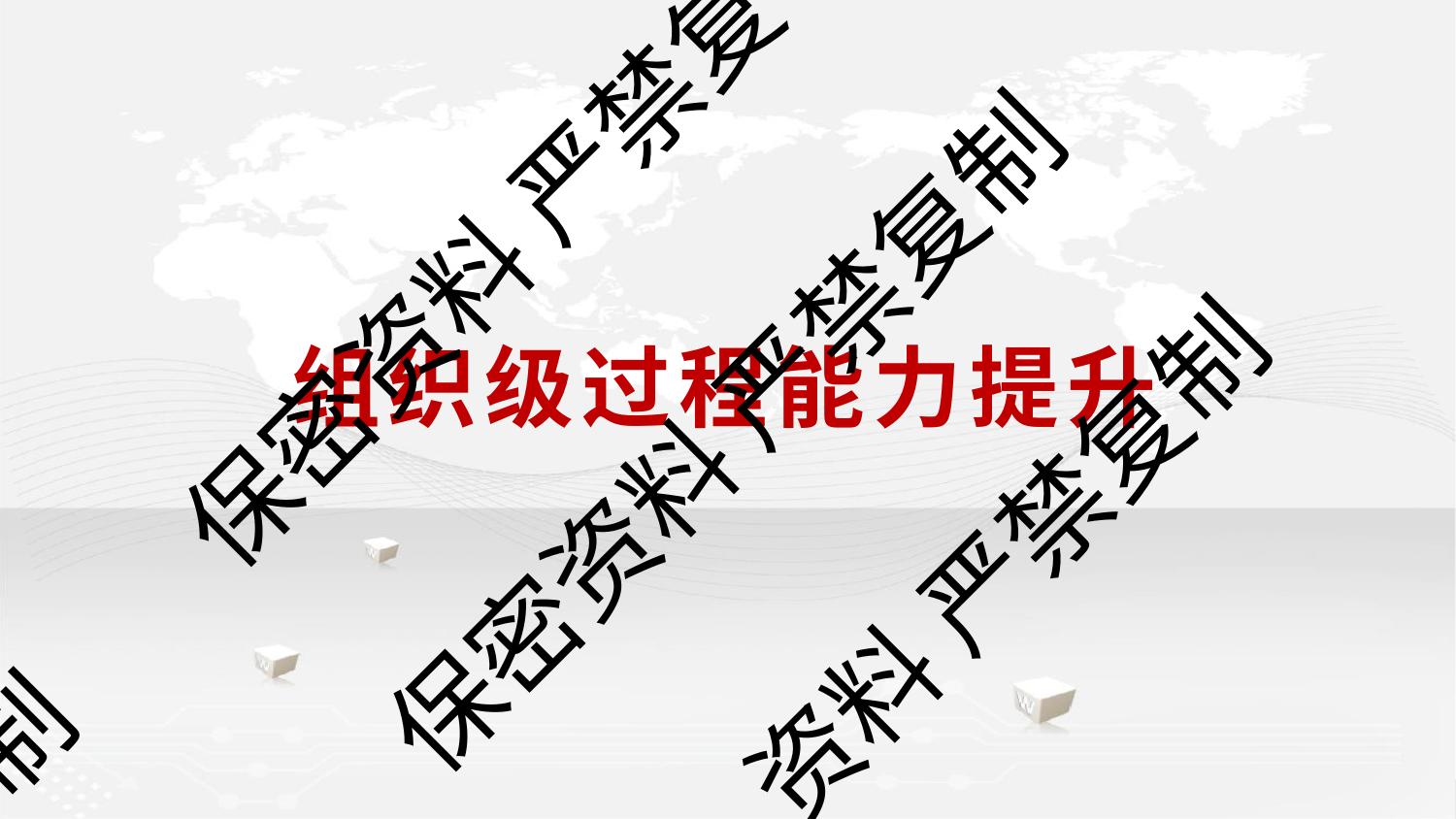

保密资料 严禁复
# 组织级过程能力提升
保密资料 严禁复制
资料 严禁复制
制
昆仑数智	1